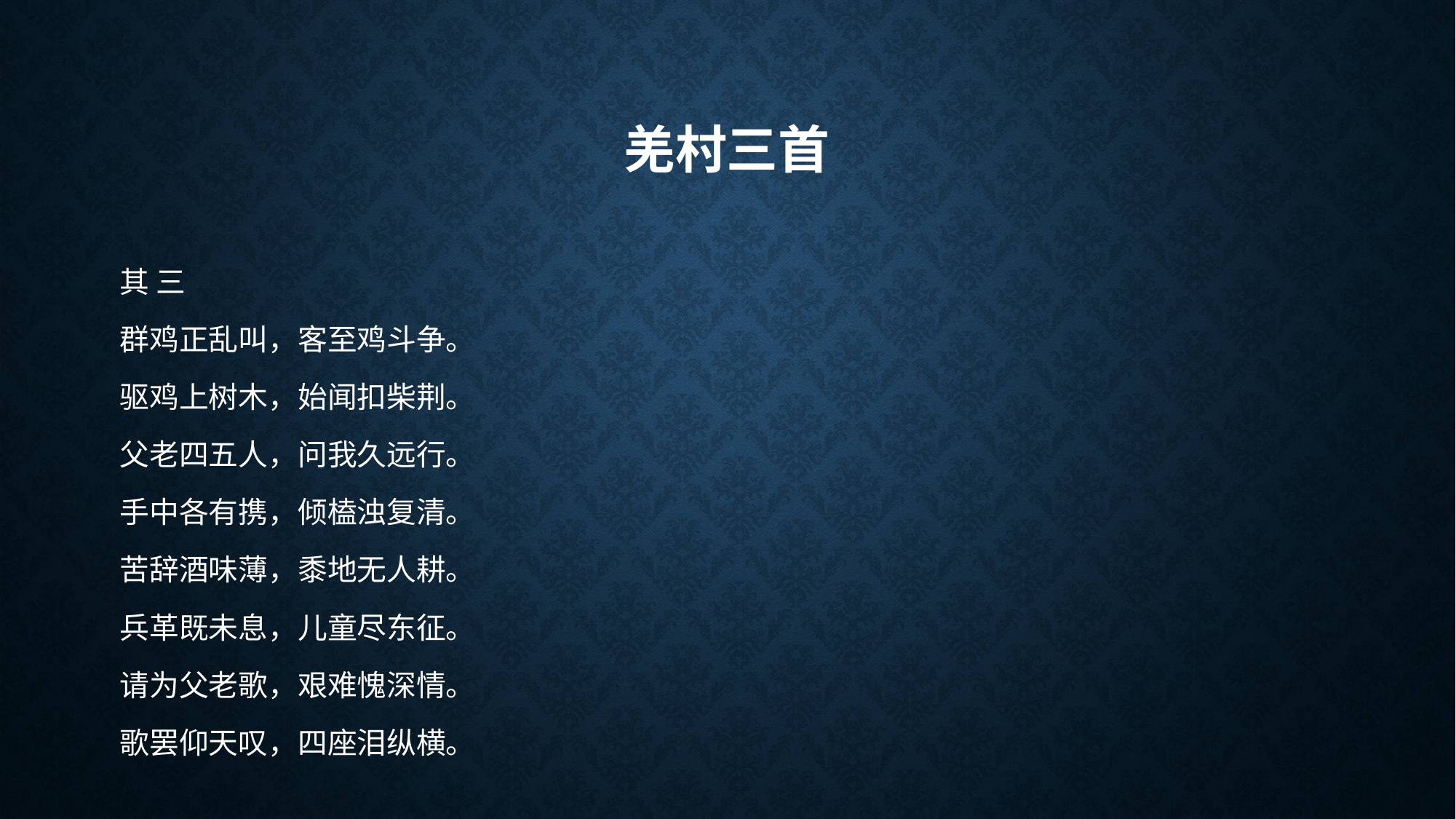

# 羌村三首
其 三
群鸡正乱叫，客至鸡斗争。
驱鸡上树木，始闻扣柴荆。
父老四五人，问我久远行。
手中各有携，倾榼浊复清。
苦辞酒味薄，黍地无人耕。
兵革既未息，儿童尽东征。
请为父老歌，艰难愧深情。
歌罢仰天叹，四座泪纵横。